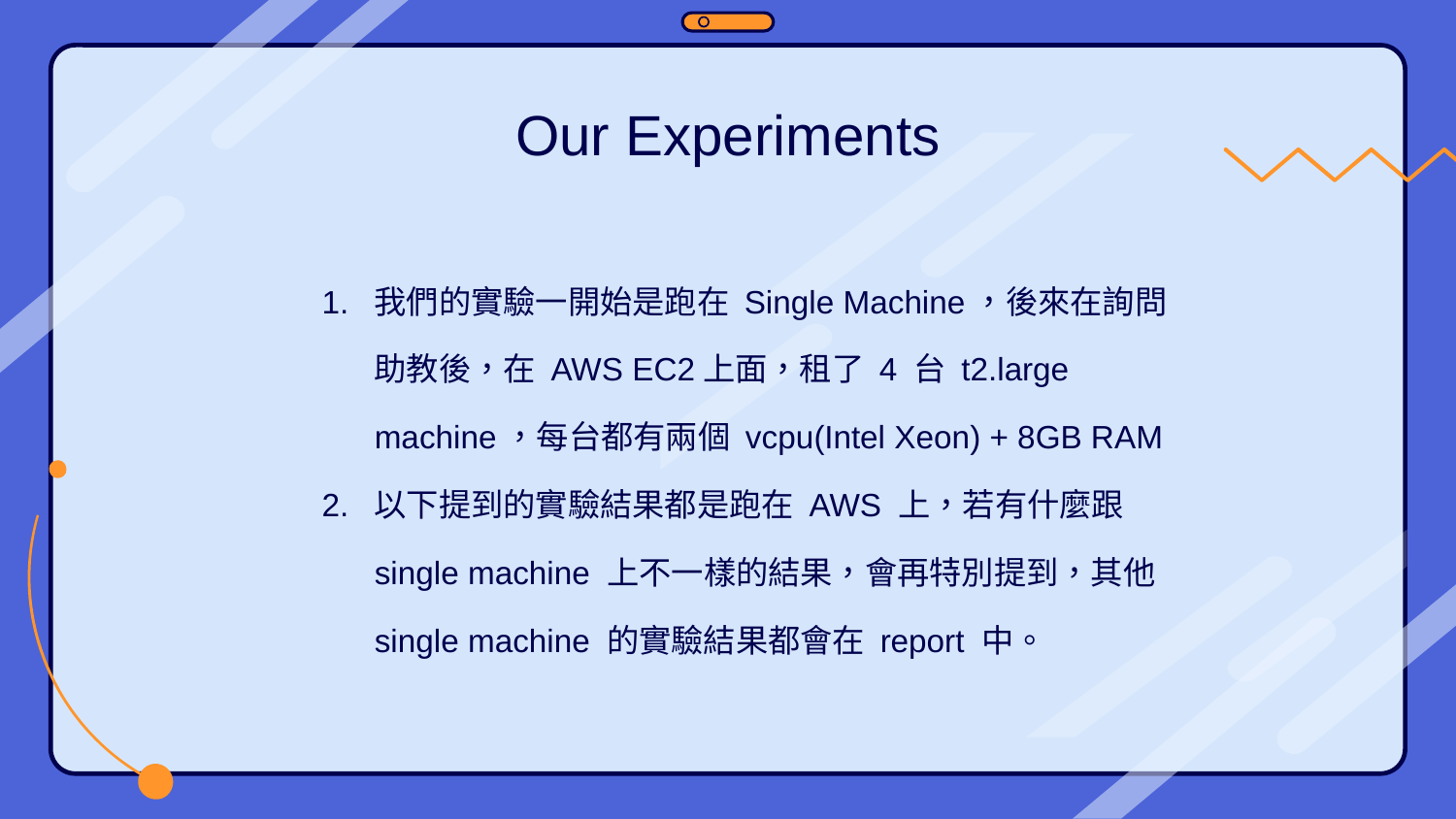

# Our Experiments

我們的實驗一開始是跑在 Single Machine，後來在詢問助教後，在 AWS EC2上面，租了 4 台 t2.large machine，每台都有兩個 vcpu(Intel Xeon) + 8GB RAM
以下提到的實驗結果都是跑在 AWS 上，若有什麼跟 single machine 上不一樣的結果，會再特別提到，其他 single machine 的實驗結果都會在 report 中。